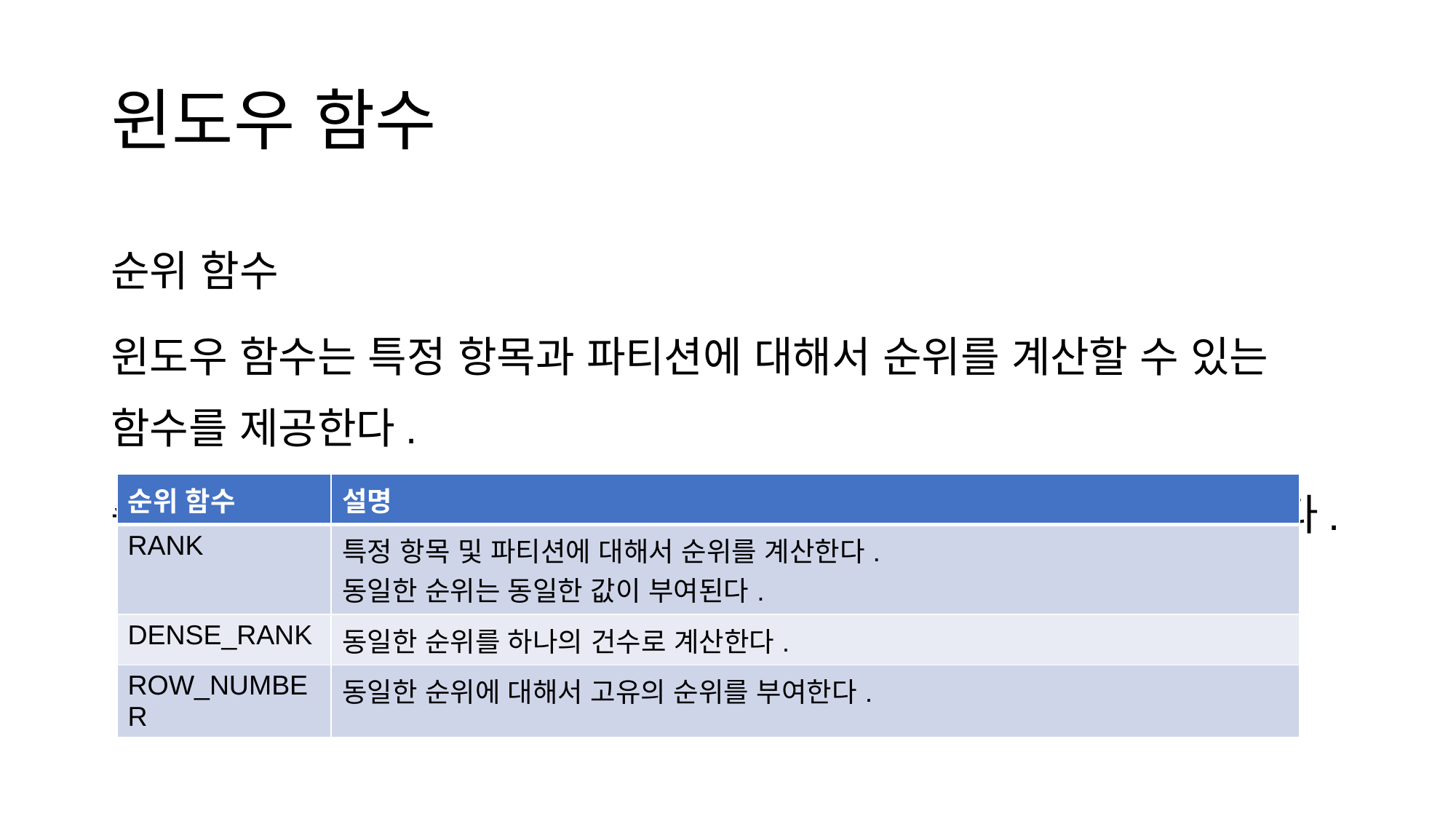

# 윈도우 함수
순위 함수
윈도우 함수는 특정 항목과 파티션에 대해서 순위를 계산할 수 있는 함수를 제공한다.
순위 함수는 RANK, DENSE_RANK, ROW_NUMBER함수가 있다.

| 순위 함수 | 설명 |
| --- | --- |
| RANK | 특정 항목 및 파티션에 대해서 순위를 계산한다. 동일한 순위는 동일한 값이 부여된다. |
| DENSE\_RANK | 동일한 순위를 하나의 건수로 계산한다. |
| ROW\_NUMBER | 동일한 순위에 대해서 고유의 순위를 부여한다. |